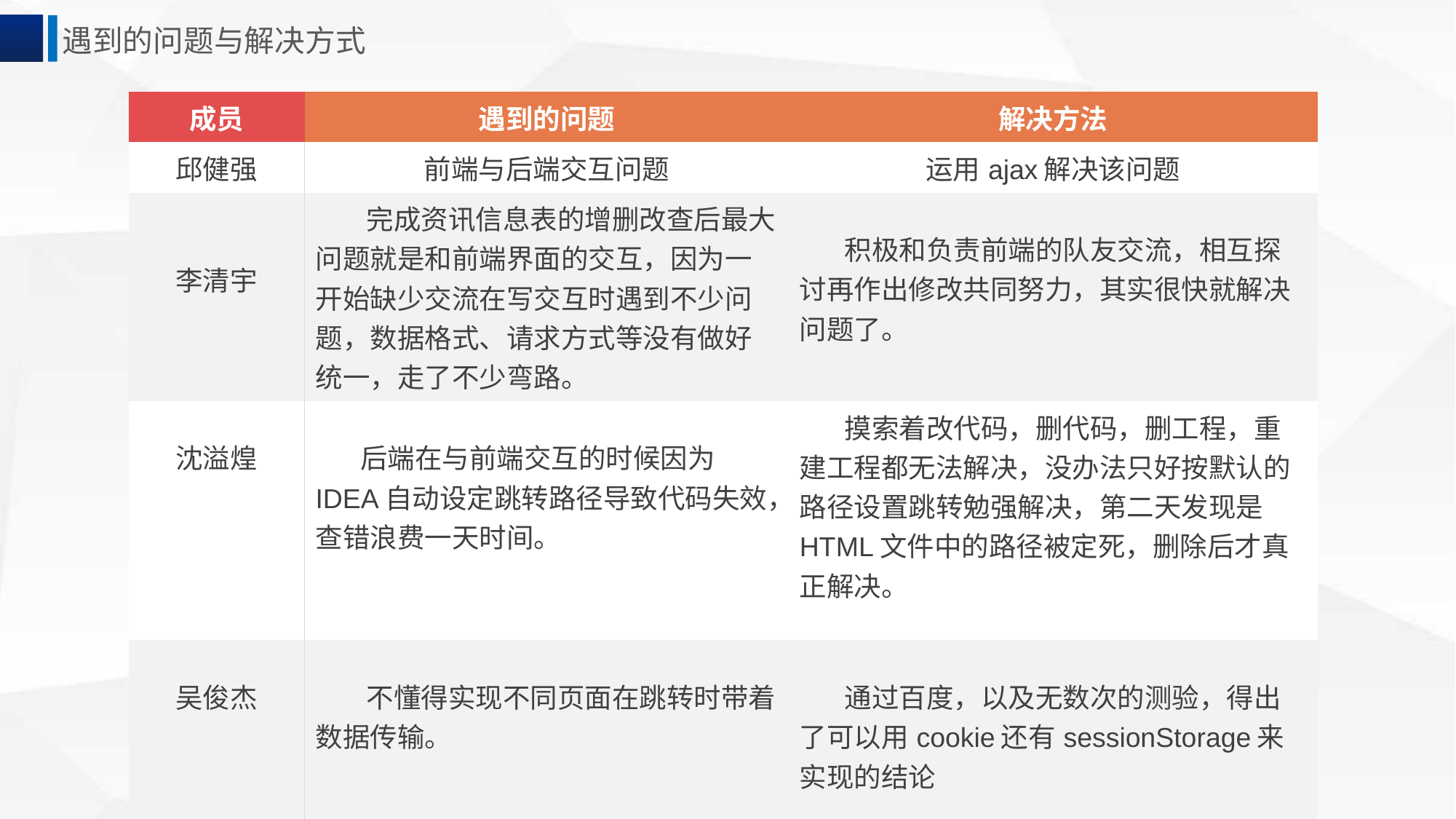

遇到的问题与解决方式

| 成员 | 遇到的问题 | 解决方法 |
| --- | --- | --- |
| 邱健强 | 前端与后端交互问题 | 运用ajax解决该问题 |
| 李清宇 | 完成资讯信息表的增删改查后最大问题就是和前端界面的交互，因为一开始缺少交流在写交互时遇到不少问题，数据格式、请求方式等没有做好统一，走了不少弯路。 | 积极和负责前端的队友交流，相互探讨再作出修改共同努力，其实很快就解决问题了。 |
| 沈溢煌 | 后端在与前端交互的时候因为IDEA自动设定跳转路径导致代码失效，查错浪费一天时间。 | 摸索着改代码，删代码，删工程，重建工程都无法解决，没办法只好按默认的路径设置跳转勉强解决，第二天发现是HTML文件中的路径被定死，删除后才真正解决。 |
| 吴俊杰 | 不懂得实现不同页面在跳转时带着数据传输。 | 通过百度，以及无数次的测验，得出了可以用cookie还有sessionStorage来实现的结论 |
| 黄杨龙 | 界面设计框架使用不当 | 通过网上查阅资料和自己的多次尝试 |